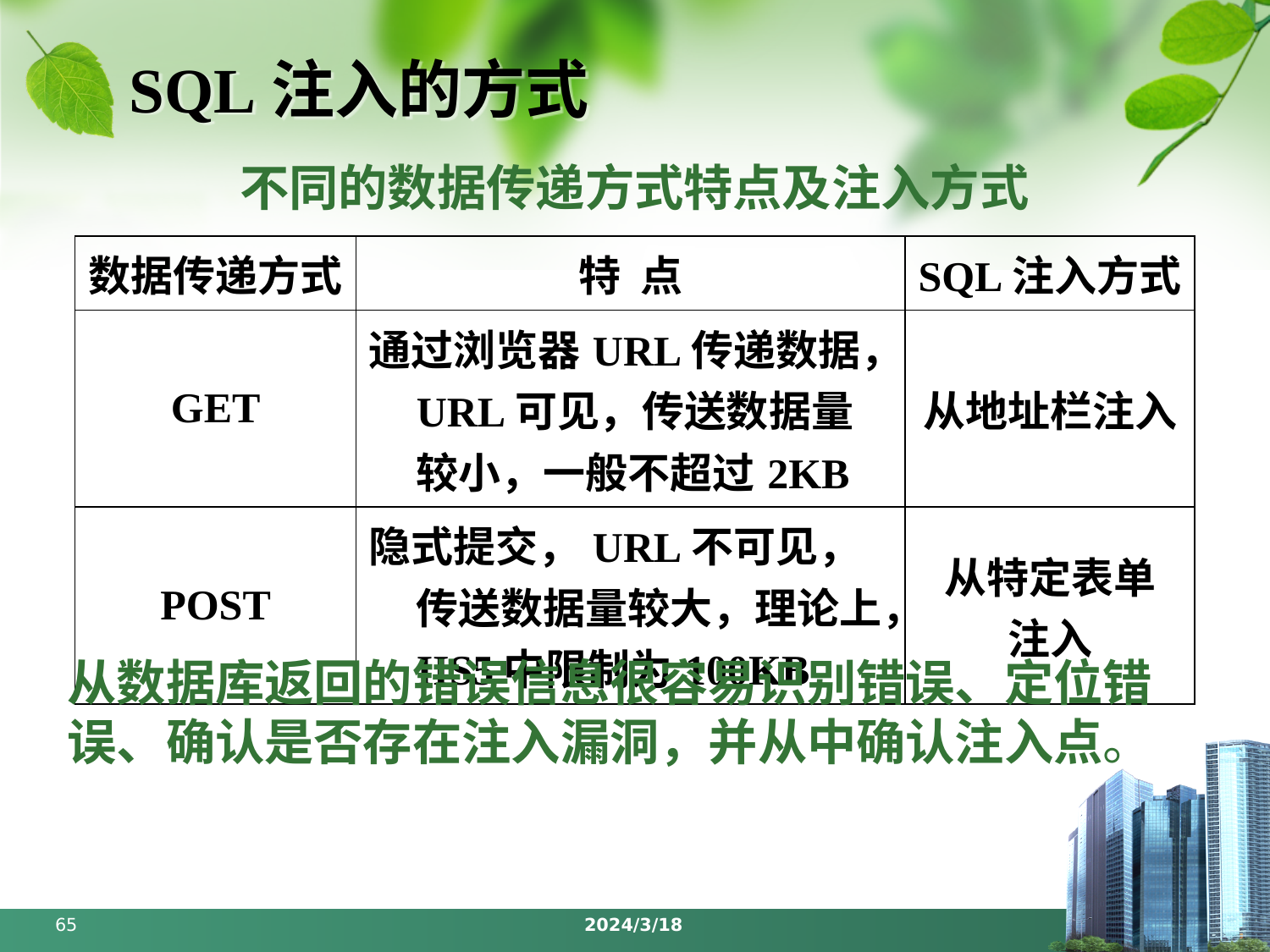

# SQL注入的方式
不同的数据传递方式特点及注入方式
| 数据传递方式 | 特 点 | SQL注入方式 |
| --- | --- | --- |
| GET | 通过浏览器URL传递数据，URL可见，传送数据量较小，一般不超过2KB | 从地址栏注入 |
| POST | 隐式提交，URL不可见，传送数据量较大，理论上，IIS5中限制为100KB | 从特定表单 注入 |
从数据库返回的错误信息很容易识别错误、定位错误、确认是否存在注入漏洞，并从中确认注入点。
65
2024/3/18